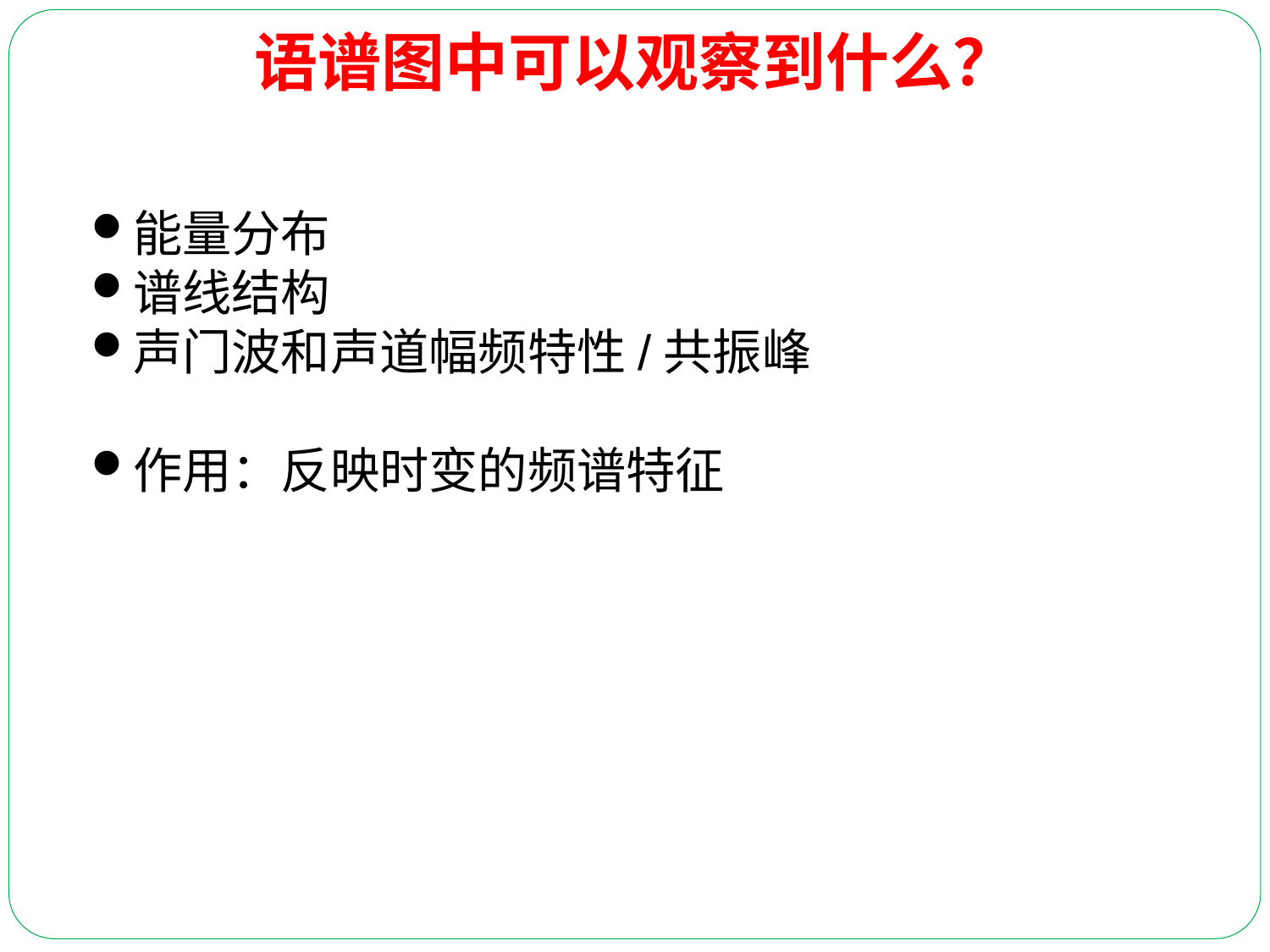

语谱图中可以观察到什么？
能量分布
谱线结构
声门波和声道幅频特性/共振峰

作用：反映时变的频谱特征